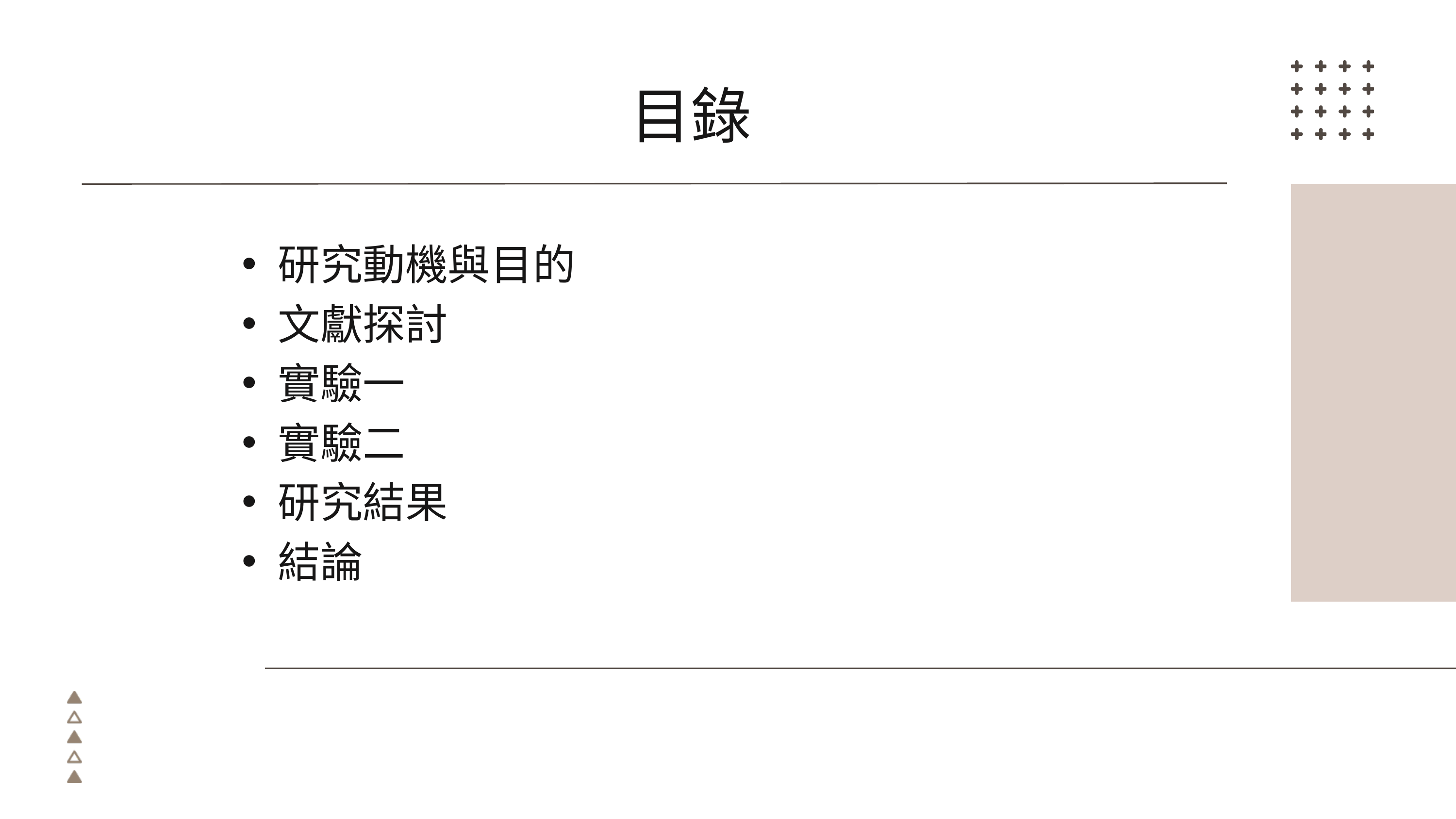

目錄

研究動機與目的
文獻探討
實驗一
實驗二
研究結果
結論